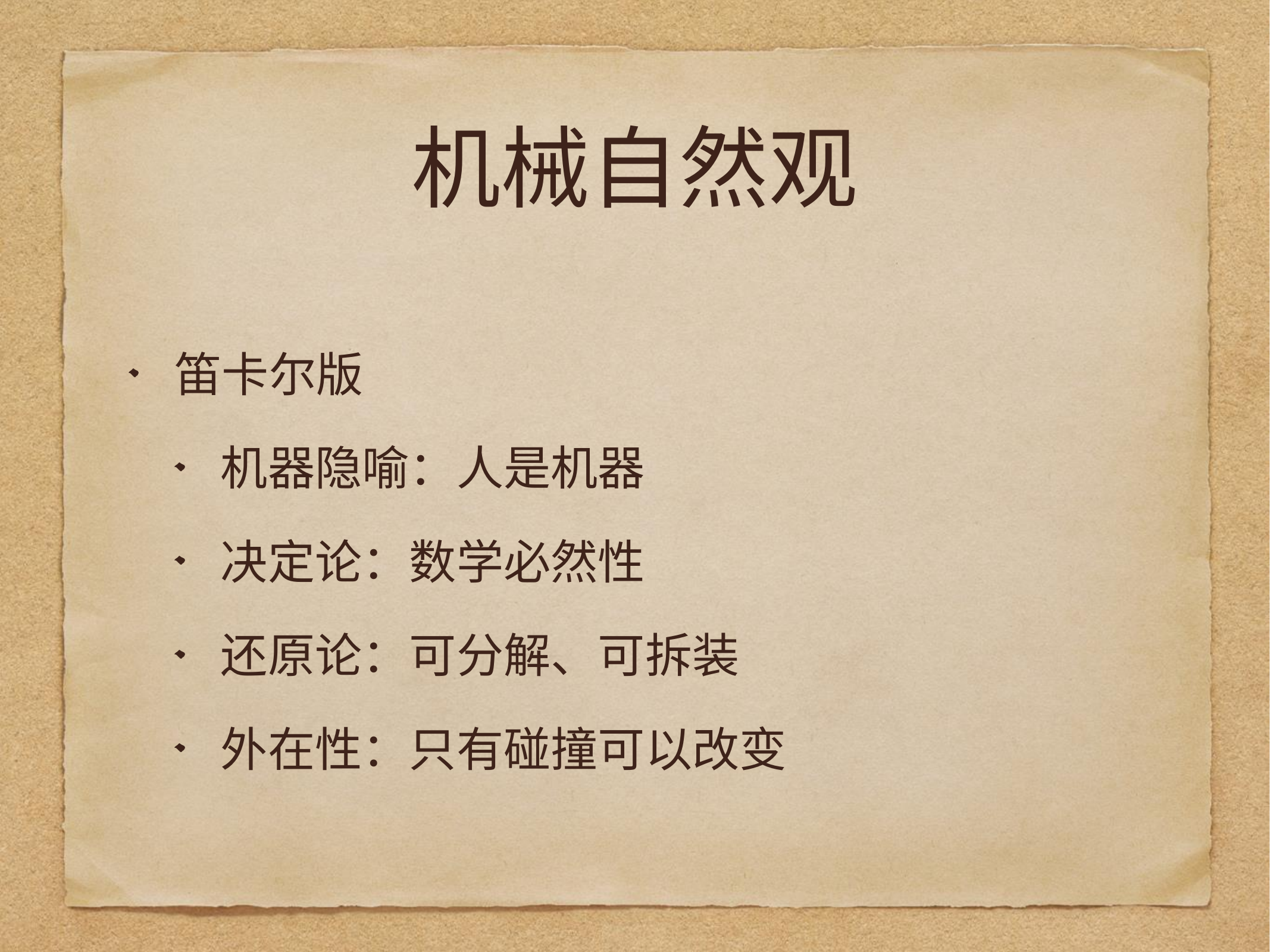

# 机械自然观
笛卡尔版
机器隐喻：人是机器
决定论：数学必然性
还原论：可分解、可拆装
外在性：只有碰撞可以改变